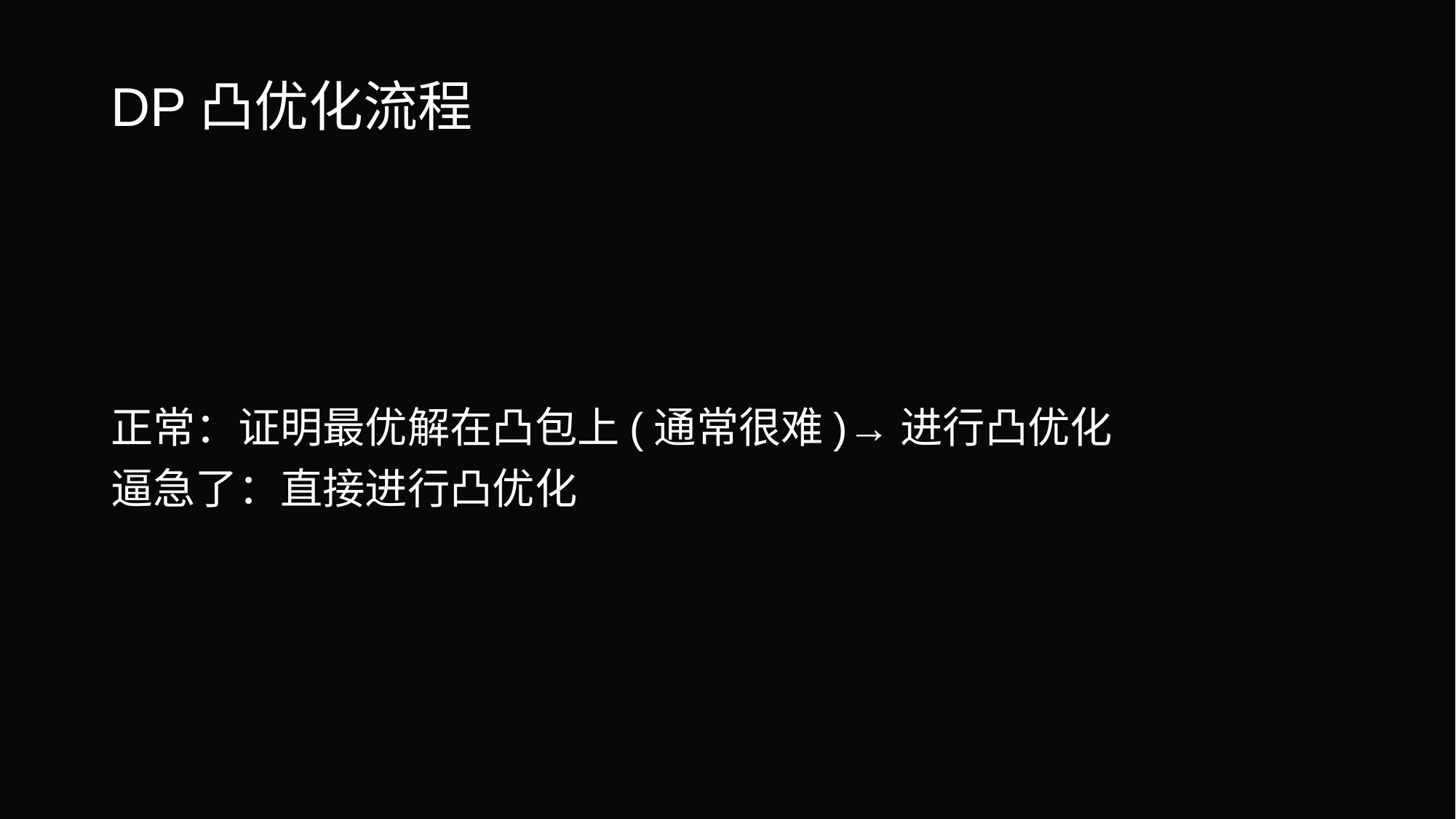

# DP凸优化流程
正常：证明最优解在凸包上(通常很难)→进行凸优化
逼急了：直接进行凸优化